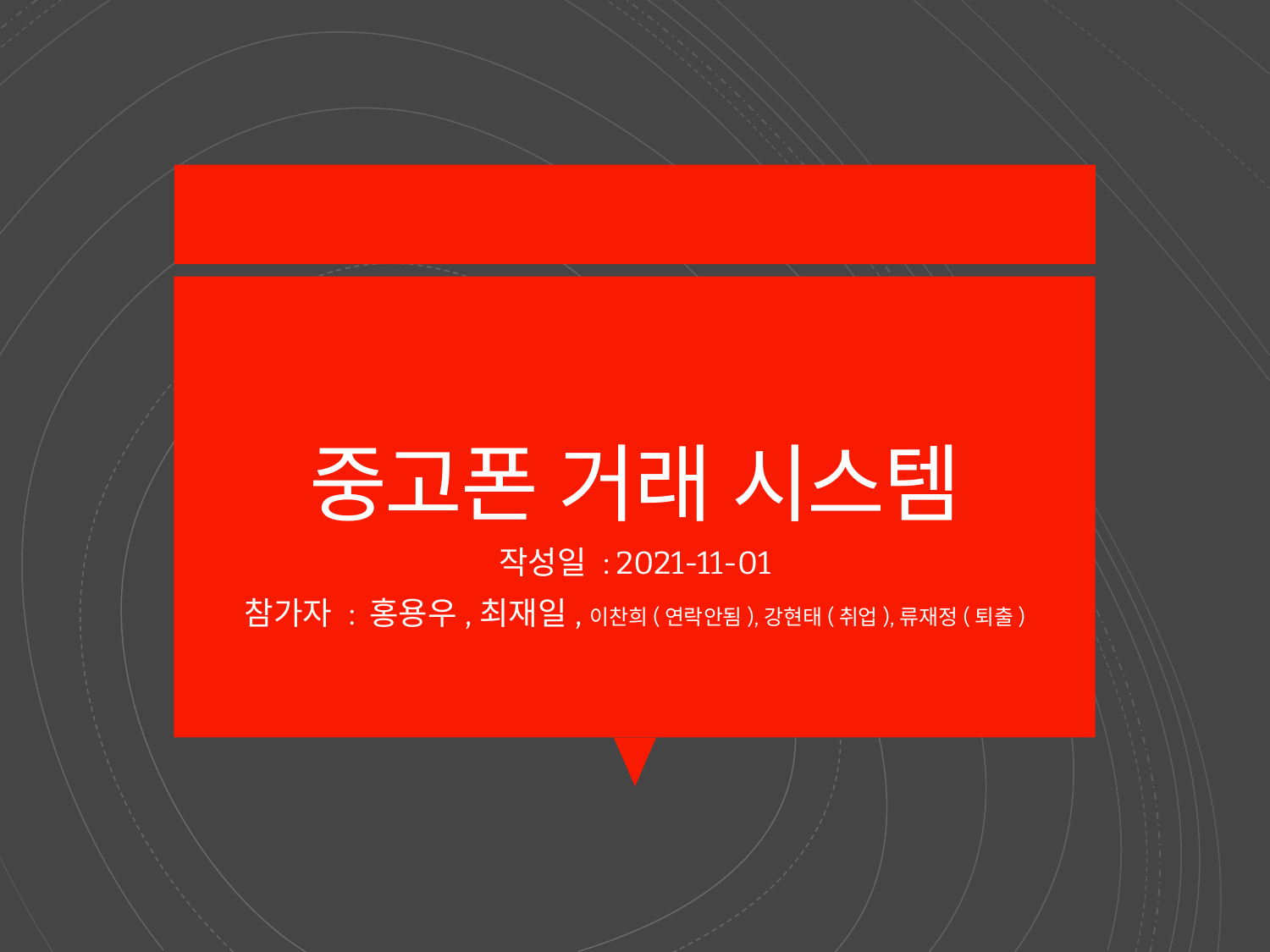

# 중고폰 거래 시스템
작성일 : 2021-11-01
참가자 : 홍용우,최재일,이찬희(연락안됨),강현태(취업),류재정(퇴출)